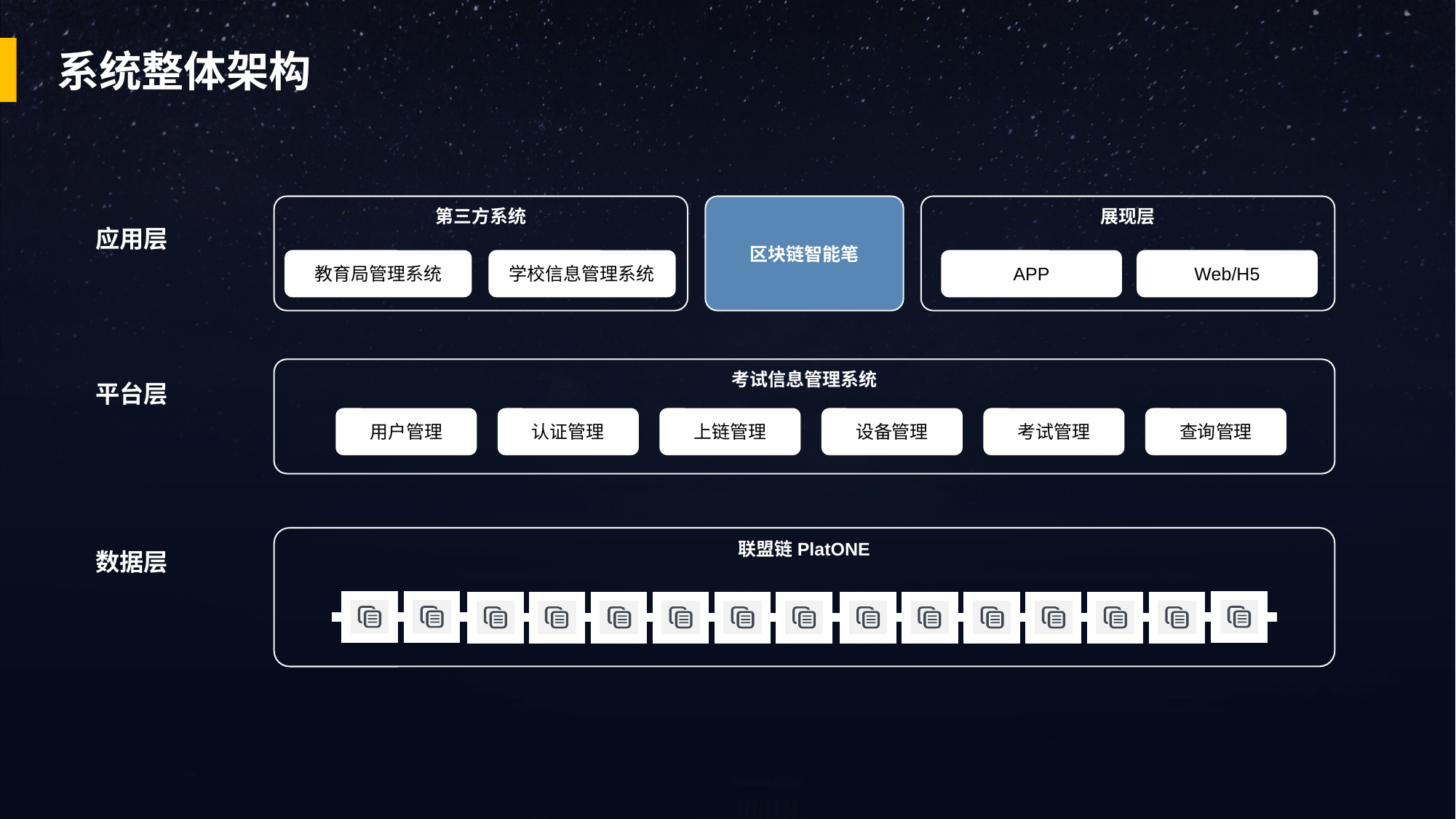

系统整体架构
第三方系统
区块链智能笔
展现层
应用层
教育局管理系统
学校信息管理系统
APP
Web/H5
考试信息管理系统
平台层
用户管理
认证管理
上链管理
设备管理
考试管理
查询管理
数据层
联盟链PlatONE